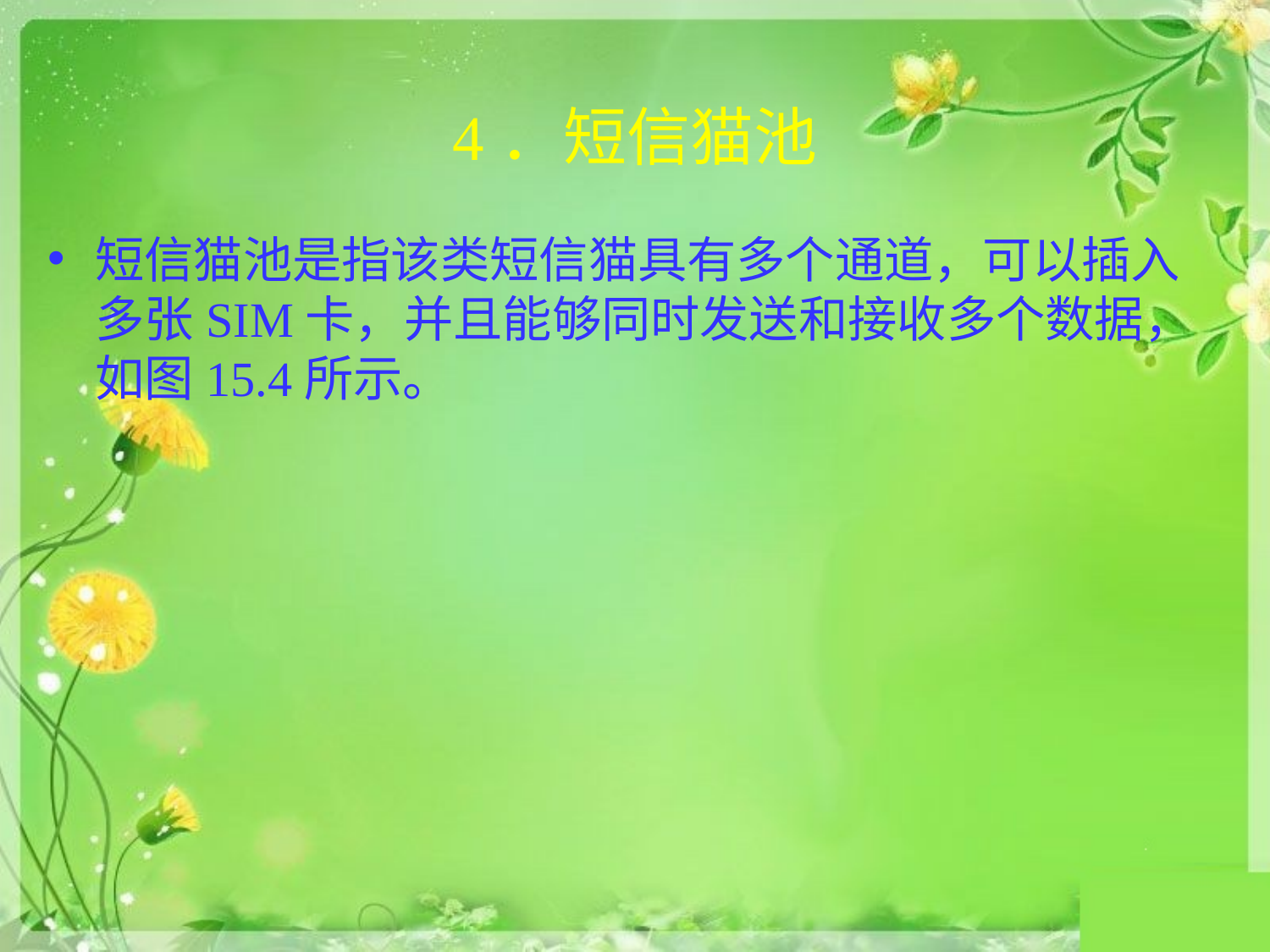

# 4．短信猫池
短信猫池是指该类短信猫具有多个通道，可以插入多张SIM卡，并且能够同时发送和接收多个数据，如图15.4所示。